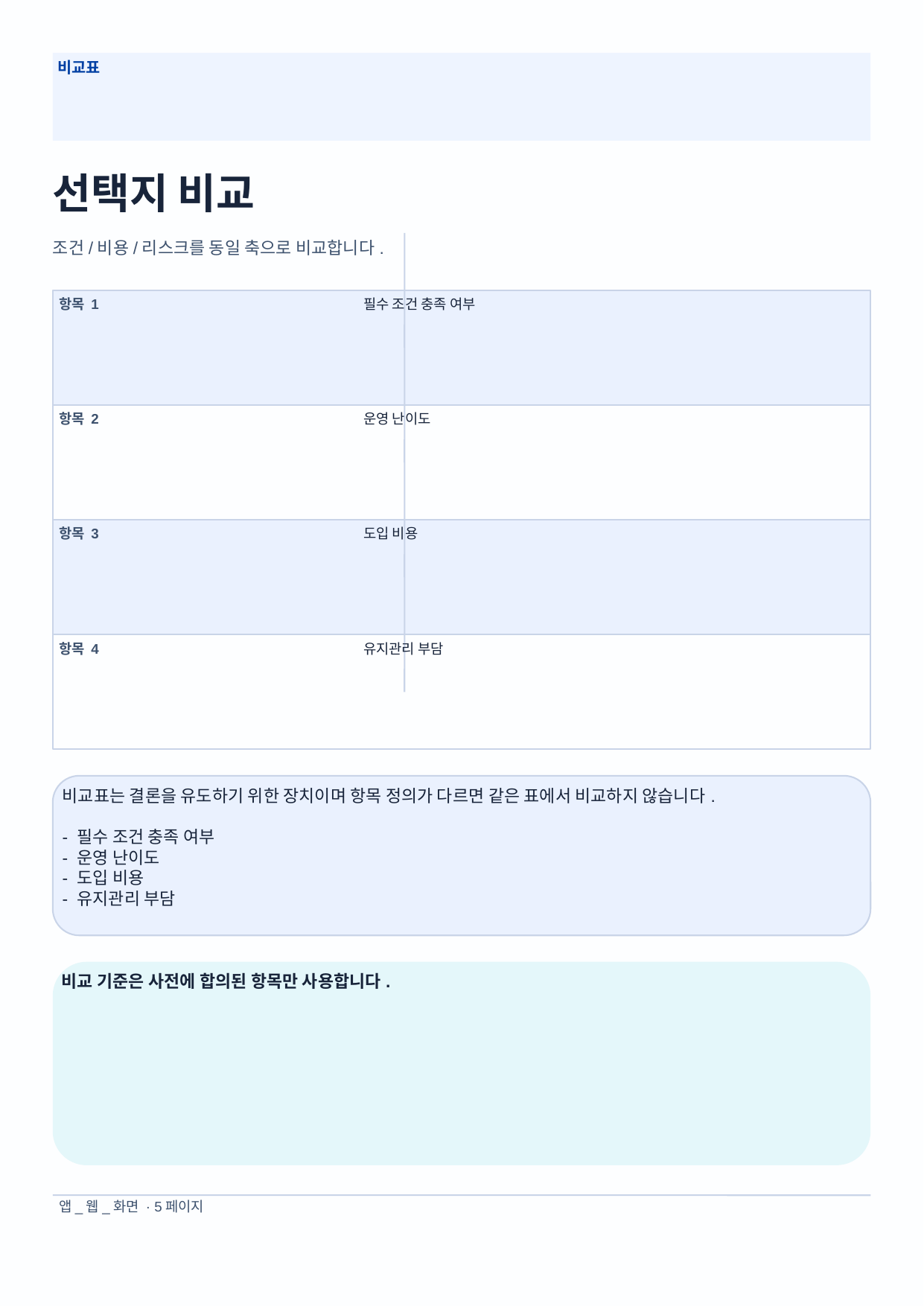

비교표
선택지 비교
조건/비용/리스크를 동일 축으로 비교합니다.

항목 1
필수 조건 충족 여부

항목 2
운영 난이도

항목 3
도입 비용

항목 4
유지관리 부담

비교표는 결론을 유도하기 위한 장치이며 항목 정의가 다르면 같은 표에서 비교하지 않습니다.

- 필수 조건 충족 여부
- 운영 난이도
- 도입 비용
- 유지관리 부담

비교 기준은 사전에 합의된 항목만 사용합니다.

앱_웹_화면 · 5페이지